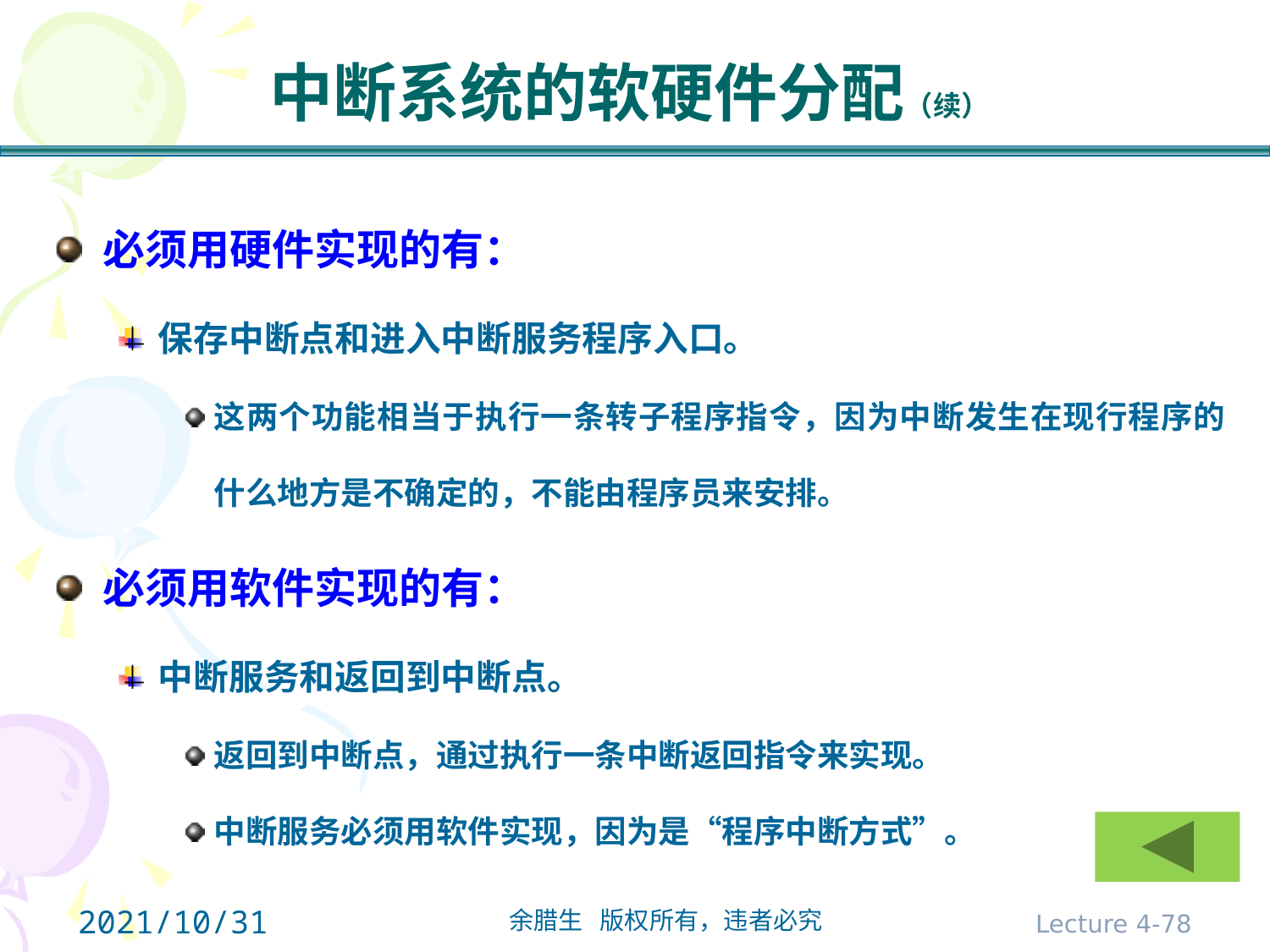

# 中断系统的软硬件分配（续）
必须用硬件实现的有：
保存中断点和进入中断服务程序入口。
这两个功能相当于执行一条转子程序指令，因为中断发生在现行程序的什么地方是不确定的，不能由程序员来安排。
必须用软件实现的有：
中断服务和返回到中断点。
返回到中断点，通过执行一条中断返回指令来实现。
中断服务必须用软件实现，因为是“程序中断方式”。

2021/10/31
Lecture 4-78